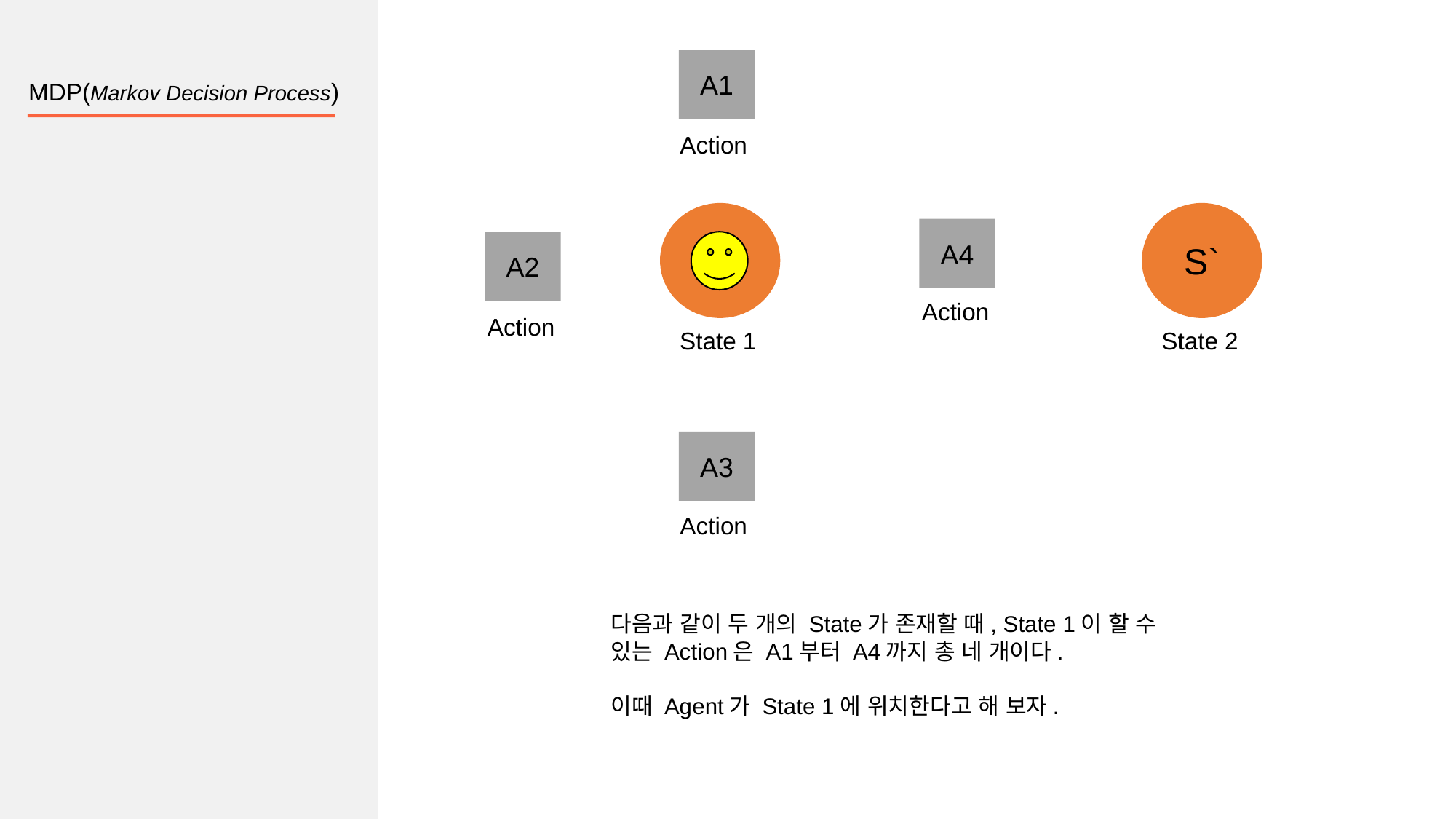

A1
MDP(Markov Decision Process)

Action
S`
S
A4
A2

Action
Action
State 2
State 1
A3
Action
다음과 같이 두 개의 State가 존재할 때, State 1이 할 수 있는 Action은 A1부터 A4까지 총 네 개이다.

이때 Agent가 State 1에 위치한다고 해 보자.